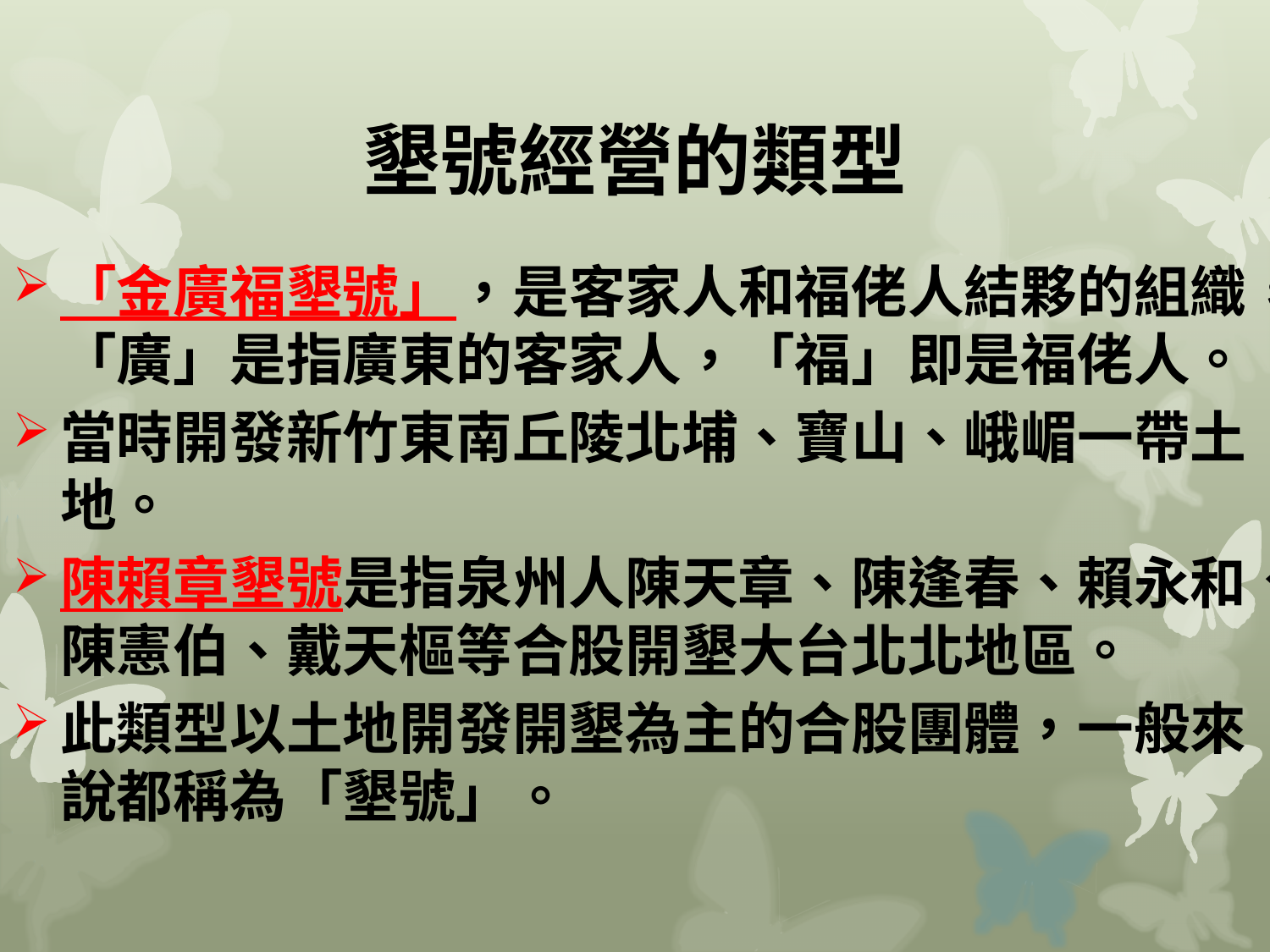

# 墾號經營的類型
「金廣福墾號」，是客家人和福佬人結夥的組織，「廣」是指廣東的客家人，「福」即是福佬人。
當時開發新竹東南丘陵北埔、寶山、峨嵋一帶土地。
陳賴章墾號是指泉州人陳天章、陳逢春、賴永和、陳憲伯、戴天樞等合股開墾大台北北地區。
此類型以土地開發開墾為主的合股團體，一般來說都稱為「墾號」。